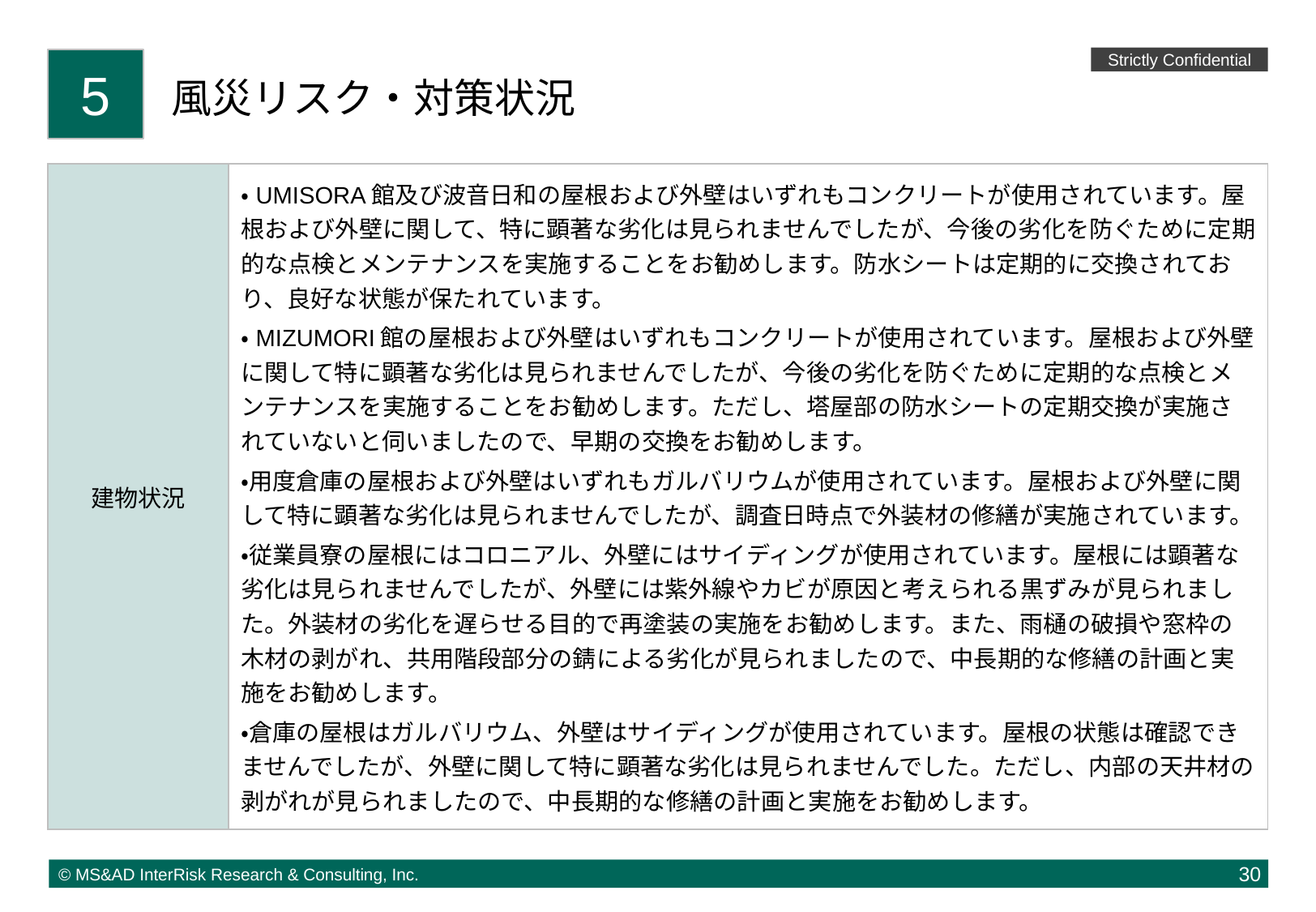

5
風災リスク・対策状況
| 建物状況 | ・UMISORA館及び波音日和の屋根および外壁はいずれもコンクリートが使用されています。屋根および外壁に関して、特に顕著な劣化は見られませんでしたが、今後の劣化を防ぐために定期的な点検とメンテナンスを実施することをお勧めします。防水シートは定期的に交換されており、良好な状態が保たれています。 ・MIZUMORI館の屋根および外壁はいずれもコンクリートが使用されています。屋根および外壁に関して特に顕著な劣化は見られませんでしたが、今後の劣化を防ぐために定期的な点検とメンテナンスを実施することをお勧めします。ただし、塔屋部の防水シートの定期交換が実施されていないと伺いましたので、早期の交換をお勧めします。 ・用度倉庫の屋根および外壁はいずれもガルバリウムが使用されています。屋根および外壁に関して特に顕著な劣化は見られませんでしたが、調査日時点で外装材の修繕が実施されています。 ・従業員寮の屋根にはコロニアル、外壁にはサイディングが使用されています。屋根には顕著な劣化は見られませんでしたが、外壁には紫外線やカビが原因と考えられる黒ずみが見られました。外装材の劣化を遅らせる目的で再塗装の実施をお勧めします。また、雨樋の破損や窓枠の木材の剥がれ、共用階段部分の錆による劣化が見られましたので、中長期的な修繕の計画と実施をお勧めします。 ・倉庫の屋根はガルバリウム、外壁はサイディングが使用されています。屋根の状態は確認できませんでしたが、外壁に関して特に顕著な劣化は見られませんでした。ただし、内部の天井材の剥がれが見られましたので、中長期的な修繕の計画と実施をお勧めします。 |
| --- | --- |
30